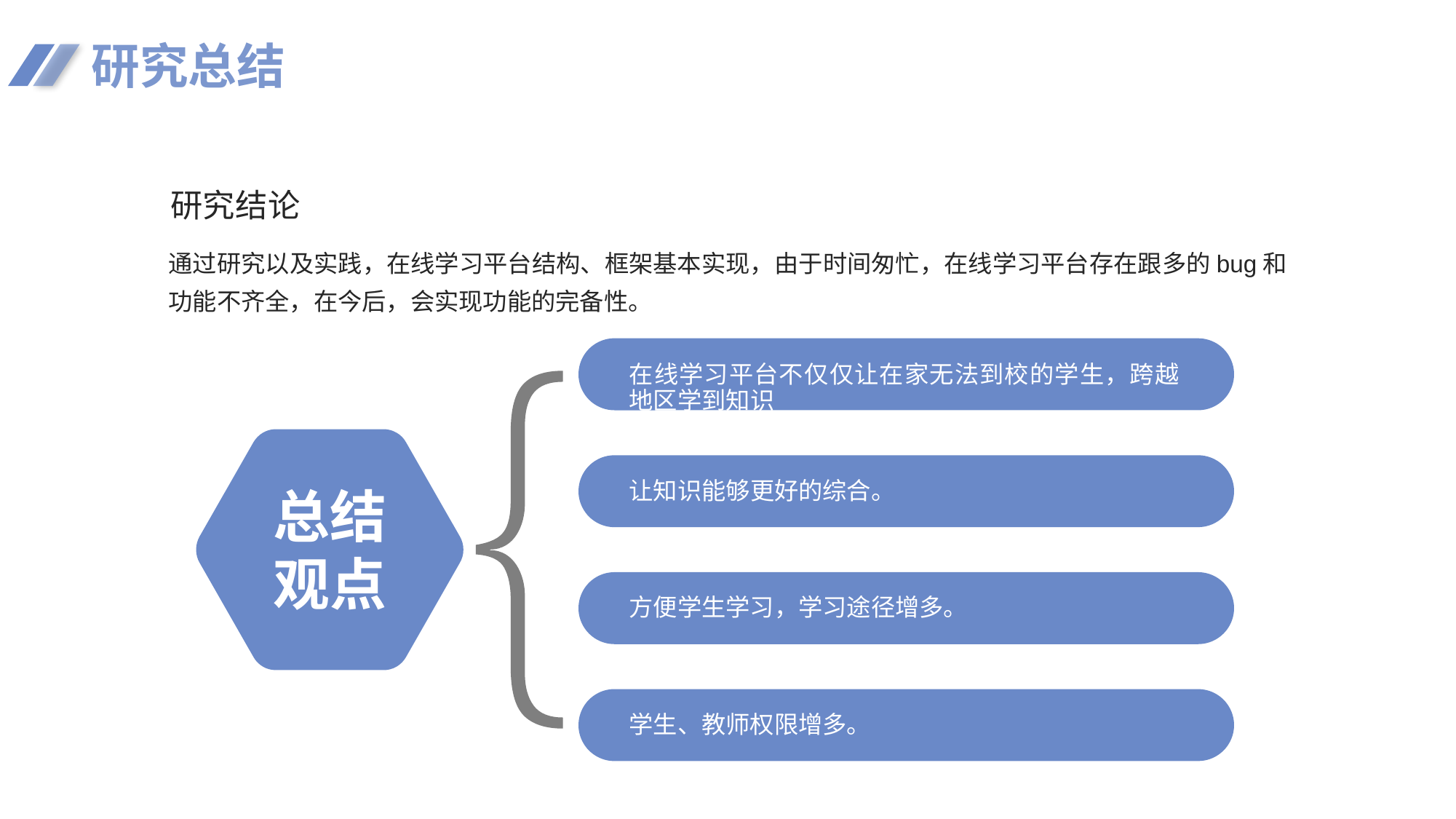

研究总结
研究结论
通过研究以及实践，在线学习平台结构、框架基本实现，由于时间匆忙，在线学习平台存在跟多的bug和功能不齐全，在今后，会实现功能的完备性。

在线学习平台不仅仅让在家无法到校的学生，跨越地区学到知识

让知识能够更好的综合。
总结观点

方便学生学习，学习途径增多。

学生、教师权限增多。